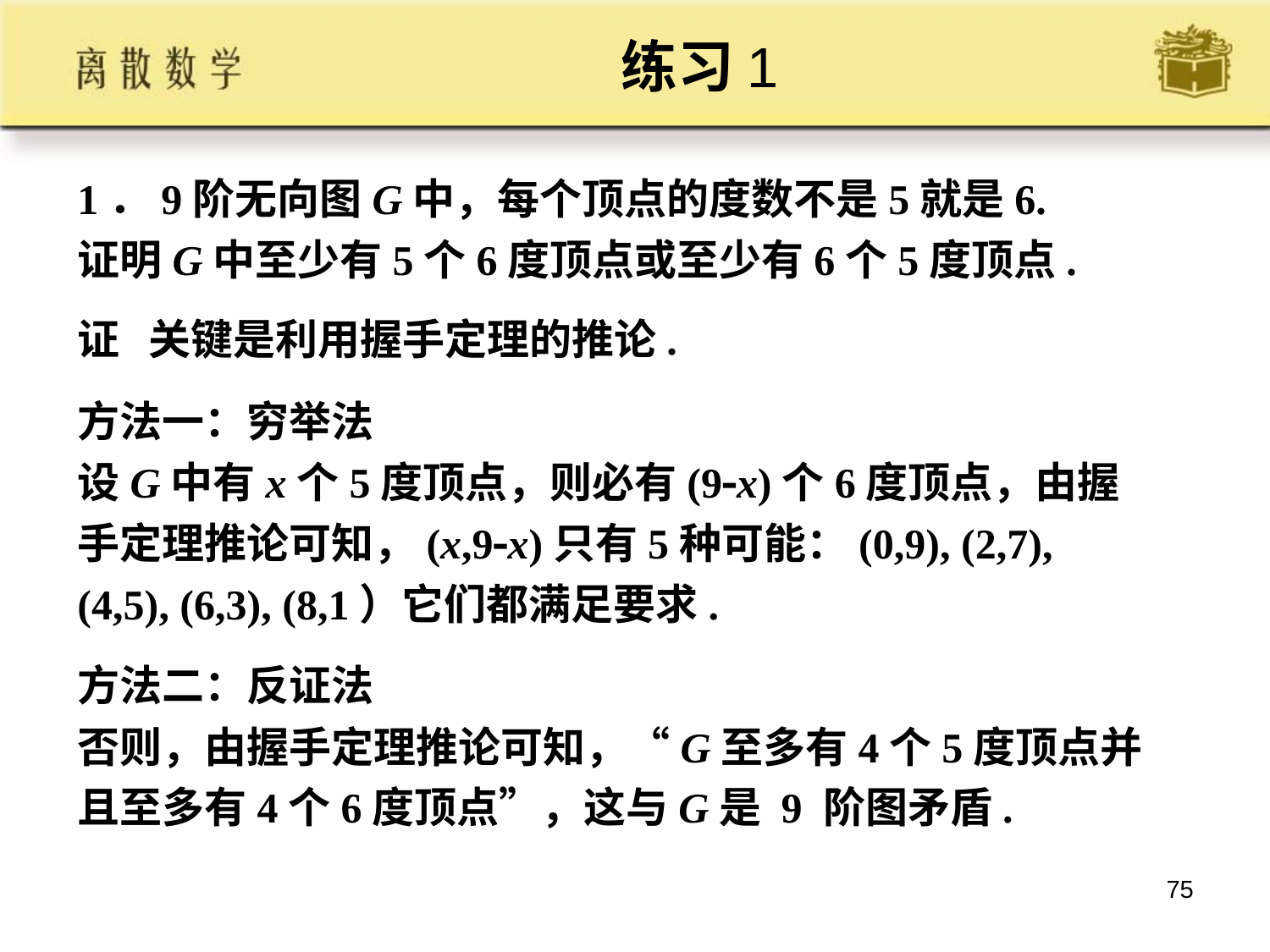

练习1
1．9阶无向图G中，每个顶点的度数不是5就是6. 证明G中至少有5个6度顶点或至少有6个5度顶点.
证   关键是利用握手定理的推论.
方法一：穷举法
设G中有x个5度顶点，则必有(9−x)个6度顶点，由握手定理推论可知，(x,9−x)只有5种可能：(0,9), (2,7), (4,5), (6,3), (8,1）它们都满足要求.
方法二：反证法
否则，由握手定理推论可知，“G至多有4个5度顶点并且至多有4个6度顶点”，这与G是 9 阶图矛盾.
75